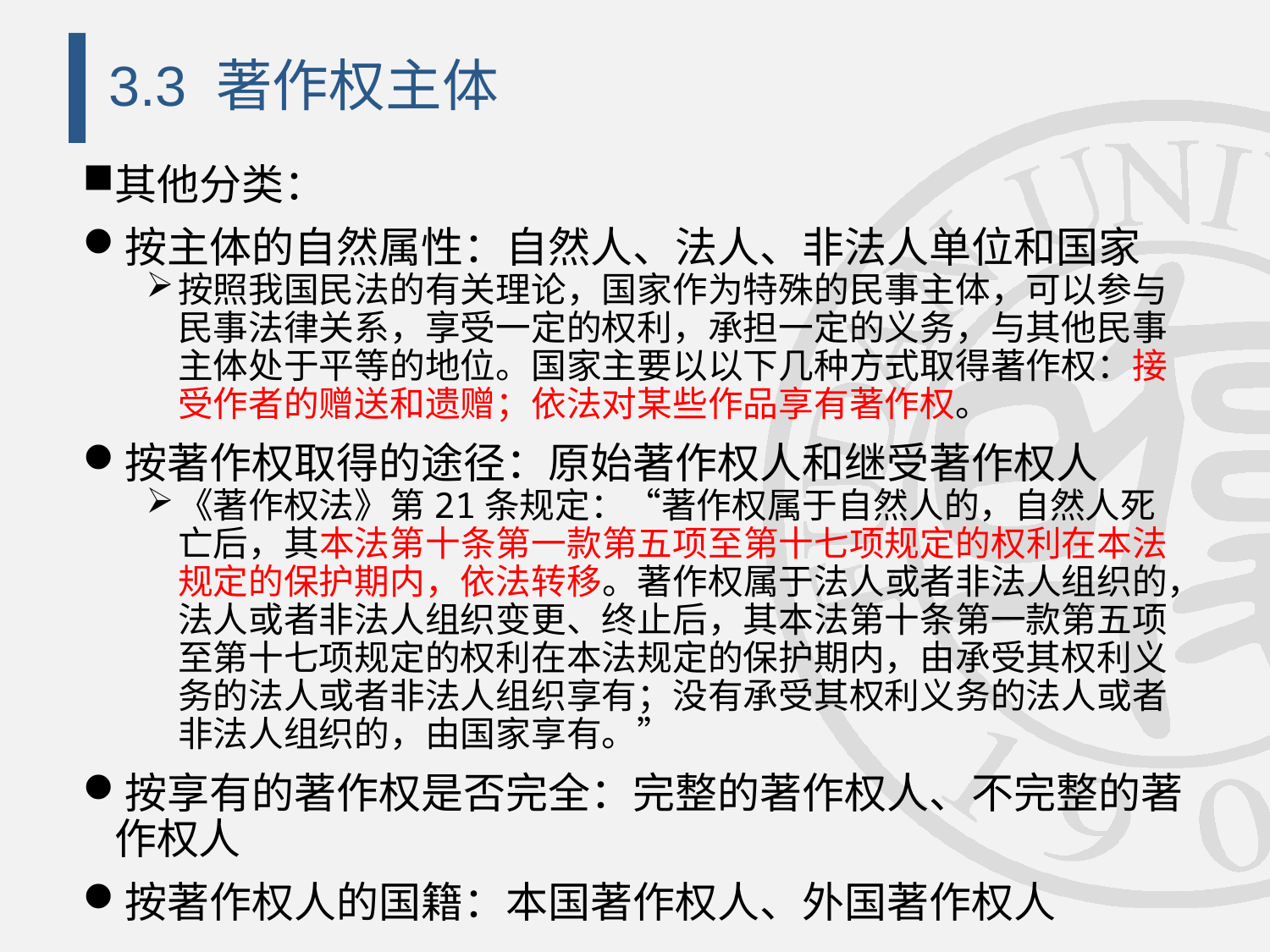

# 3.3 著作权主体
其他分类：
按主体的自然属性：自然人、法人、非法人单位和国家
按照我国民法的有关理论，国家作为特殊的民事主体，可以参与民事法律关系，享受一定的权利，承担一定的义务，与其他民事主体处于平等的地位。国家主要以以下几种方式取得著作权：接受作者的赠送和遗赠；依法对某些作品享有著作权。
按著作权取得的途径：原始著作权人和继受著作权人
《著作权法》第21条规定：“著作权属于自然人的，自然人死亡后，其本法第十条第一款第五项至第十七项规定的权利在本法规定的保护期内，依法转移。著作权属于法人或者非法人组织的，法人或者非法人组织变更、终止后，其本法第十条第一款第五项至第十七项规定的权利在本法规定的保护期内，由承受其权利义务的法人或者非法人组织享有；没有承受其权利义务的法人或者非法人组织的，由国家享有。”
按享有的著作权是否完全：完整的著作权人、不完整的著作权人
按著作权人的国籍：本国著作权人、外国著作权人